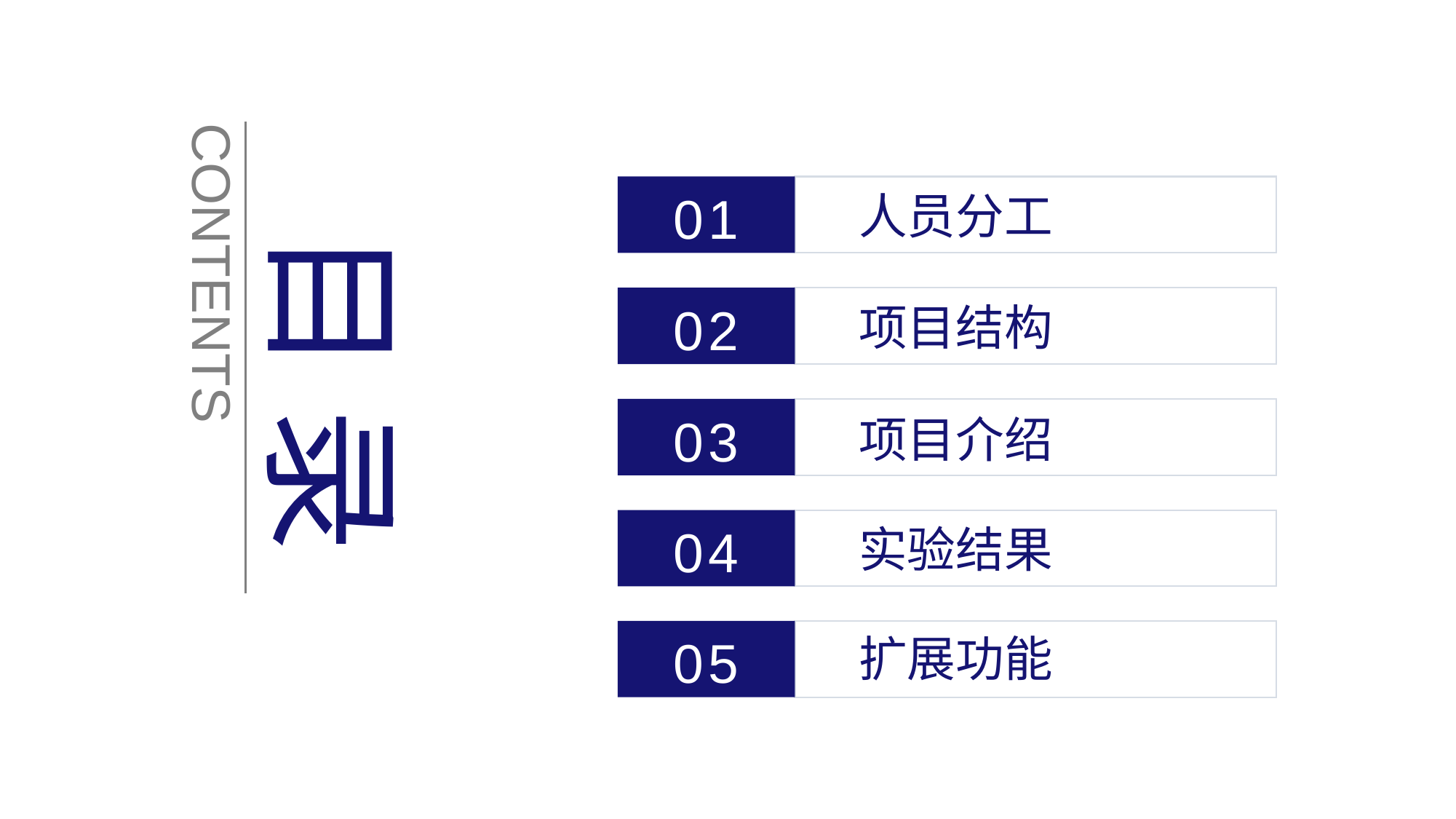

CONTENTS
01

人员分工
目 录
02

项目结构
03

项目介绍
04

实验结果
05

扩展功能